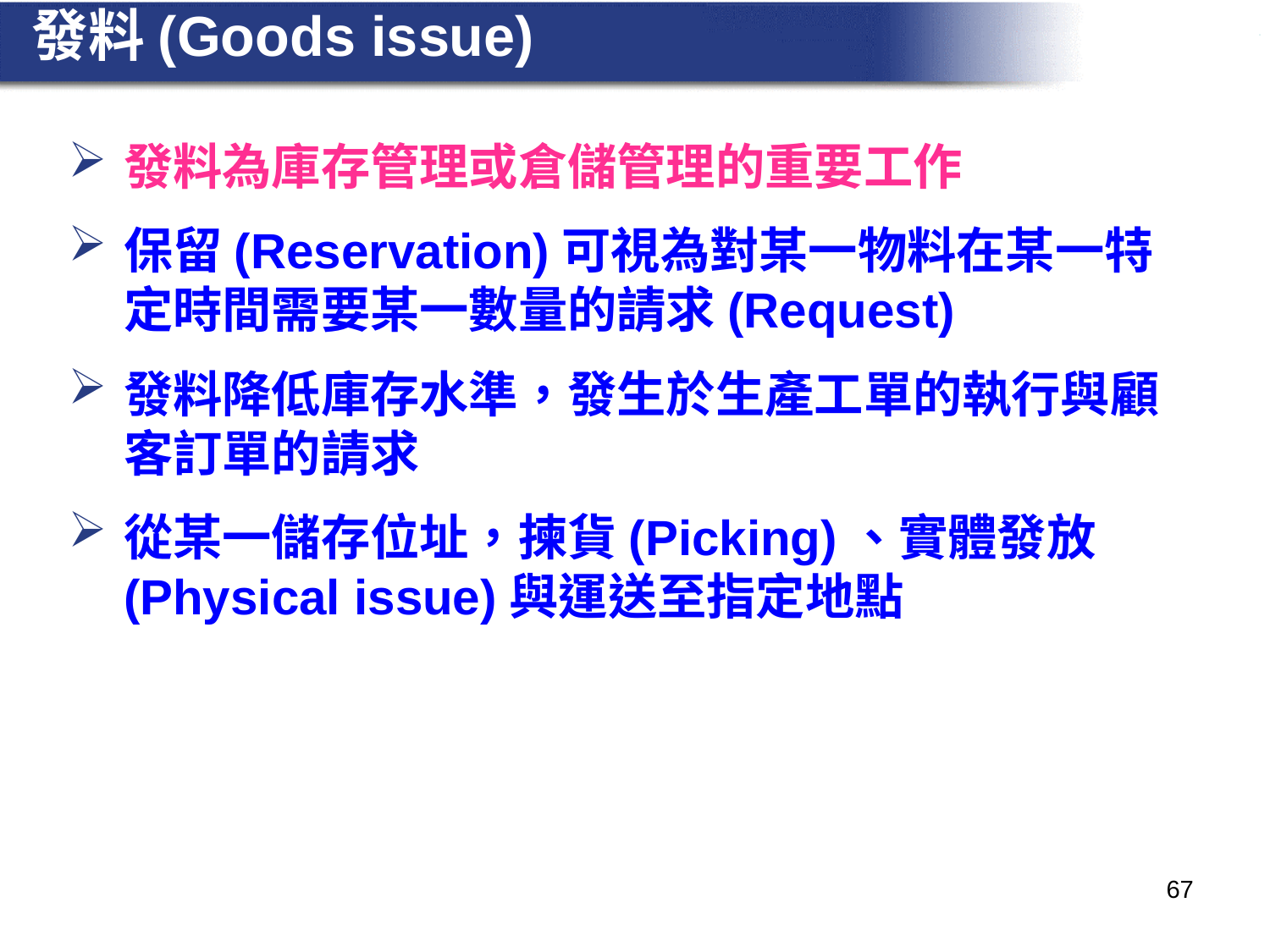

# 發料(Goods issue)
發料為庫存管理或倉儲管理的重要工作
保留(Reservation)可視為對某一物料在某一特定時間需要某一數量的請求(Request)
發料降低庫存水準，發生於生產工單的執行與顧客訂單的請求
從某一儲存位址，揀貨(Picking)、實體發放(Physical issue)與運送至指定地點
67